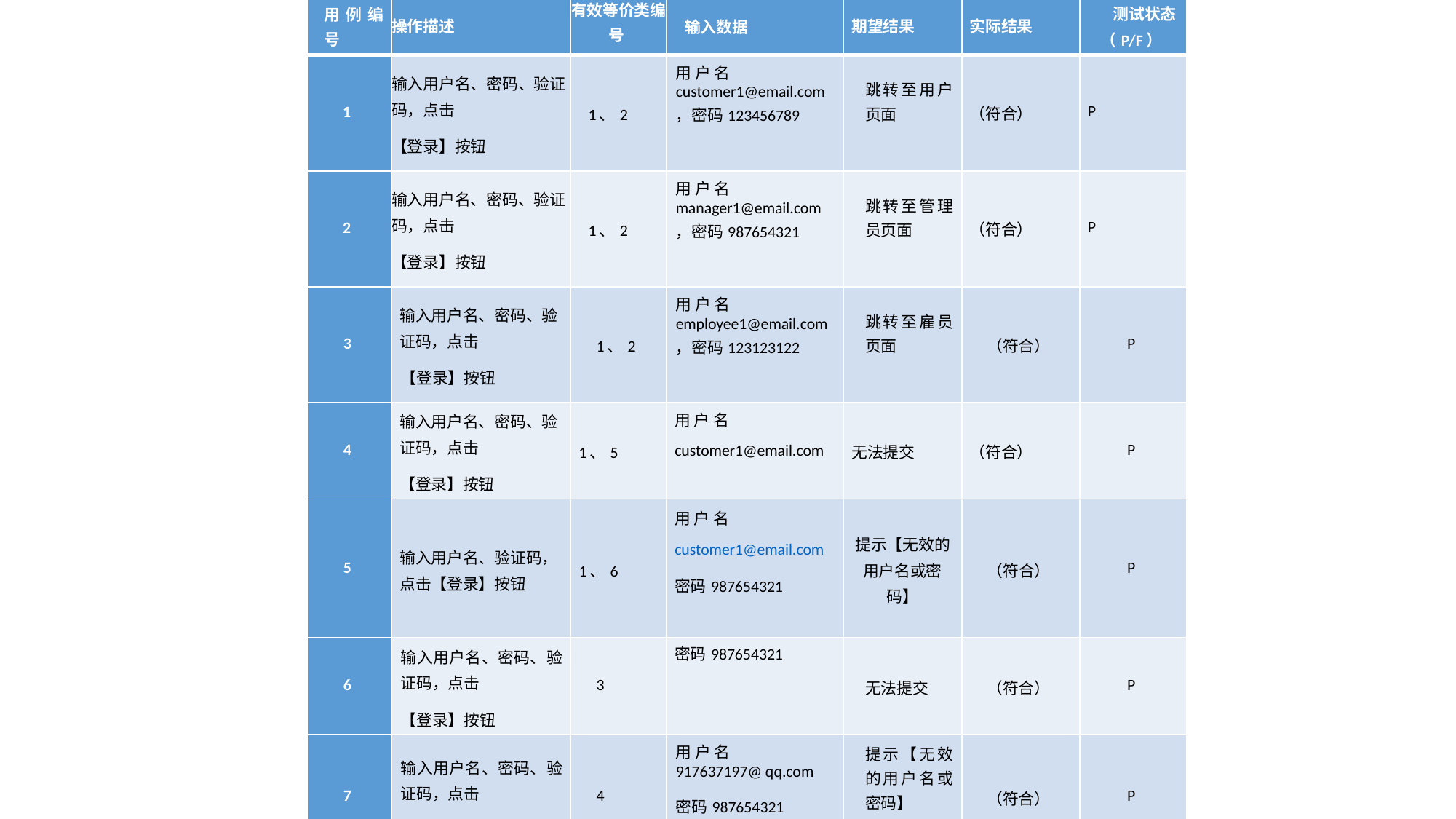

| 用例编号 | 操作描述 | 有效等价类编号 | 输入数据 | 期望结果 | 实际结果 | 测试状态 （P/F） |
| --- | --- | --- | --- | --- | --- | --- |
| 1 | 输入用户名、密码、验证码，点击 【登录】按钮 | 1、2 | 用 户 名 customer1@email.com，密码123456789 | 跳转至用户页面 | （符合） | P |
| 2 | 输入用户名、密码、验证码，点击 【登录】按钮 | 1、2 | 用 户 名 manager1@email.com，密码987654321 | 跳转至管理员页面 | （符合） | P |
| 3 | 输入用户名、密码、验证码，点击 【登录】按钮 | 1、2 | 用 户 名 employee1@email.com，密码123123122 | 跳转至雇员页面 | （符合） | P |
| 4 | 输入用户名、密码、验证码，点击 【登录】按钮 | 1、5 | 用 户 名 customer1@email.com | 无法提交 | （符合） | P |
| 5 | 输入用户名、验证码，点击【登录】按钮 | 1、6 | 用 户 名 customer1@email.com 密码987654321 | 提示【无效的用户名或密码】 | （符合） | P |
| 6 | 输入用户名、密码、验证码，点击 【登录】按钮 | 3 | 密码987654321 | 无法提交 | （符合） | P |
| 7 | 输入用户名、密码、验证码，点击 【登录】按钮 | 4 | 用 户 名 917637197@ qq.com 密码987654321 | 提示【无效的用户名或密码】 | （符合） | P |